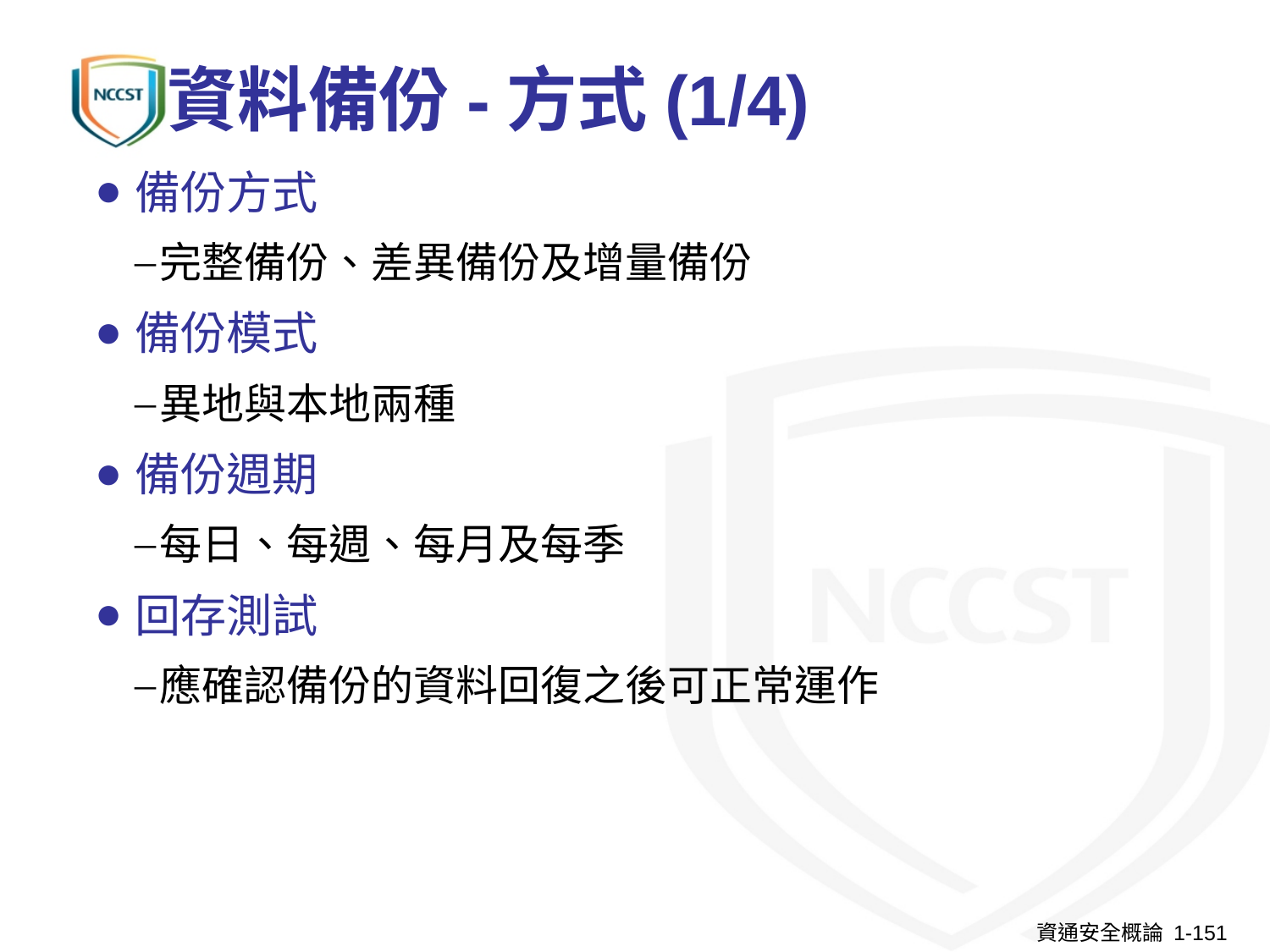

# 資料備份-方式(1/4)
備份方式
完整備份、差異備份及增量備份
備份模式
異地與本地兩種
備份週期
每日、每週、每月及每季
回存測試
應確認備份的資料回復之後可正常運作